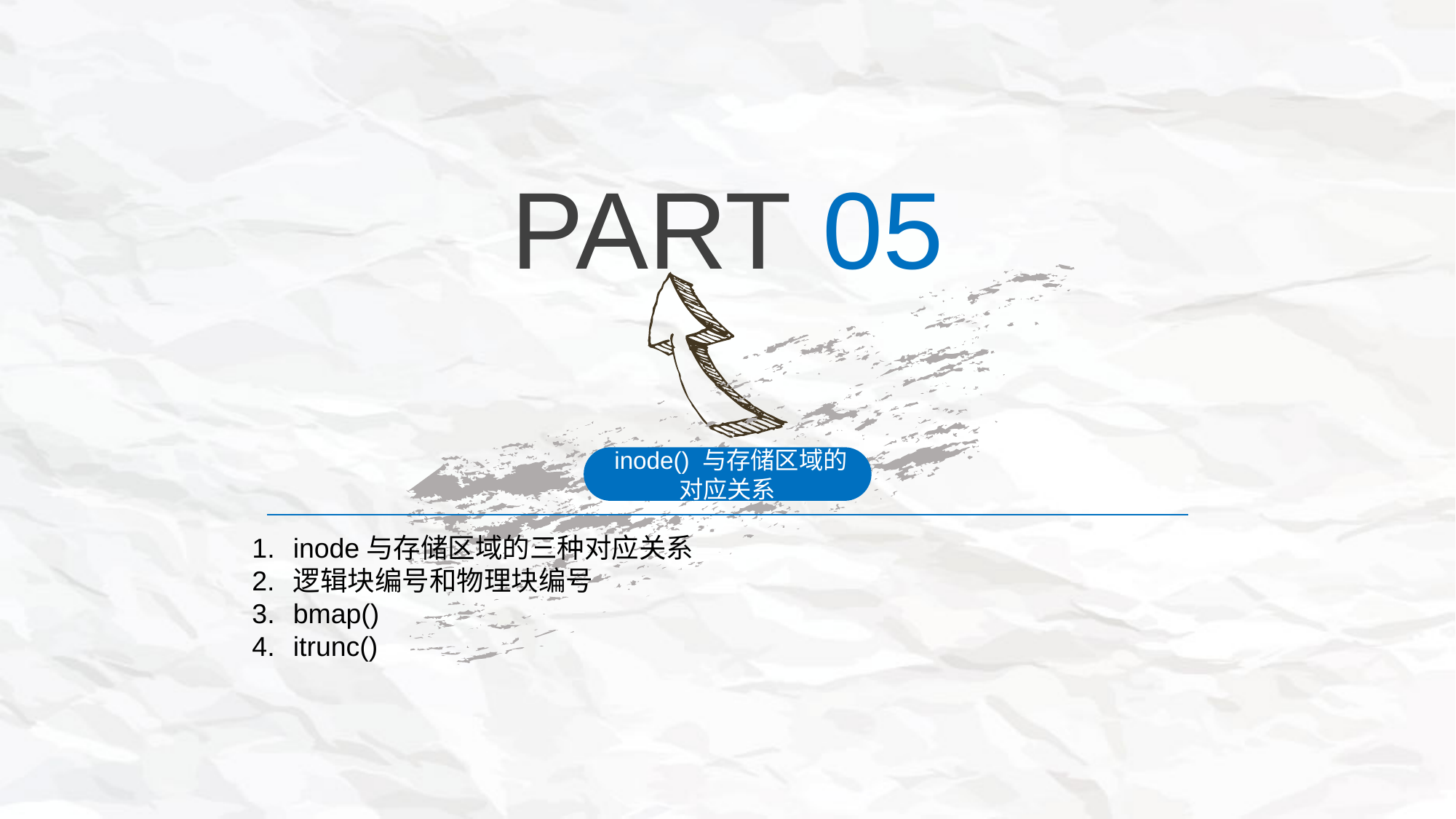

PART 05

 inode() 与存储区域的对应关系
inode与存储区域的三种对应关系
逻辑块编号和物理块编号
bmap()
itrunc()